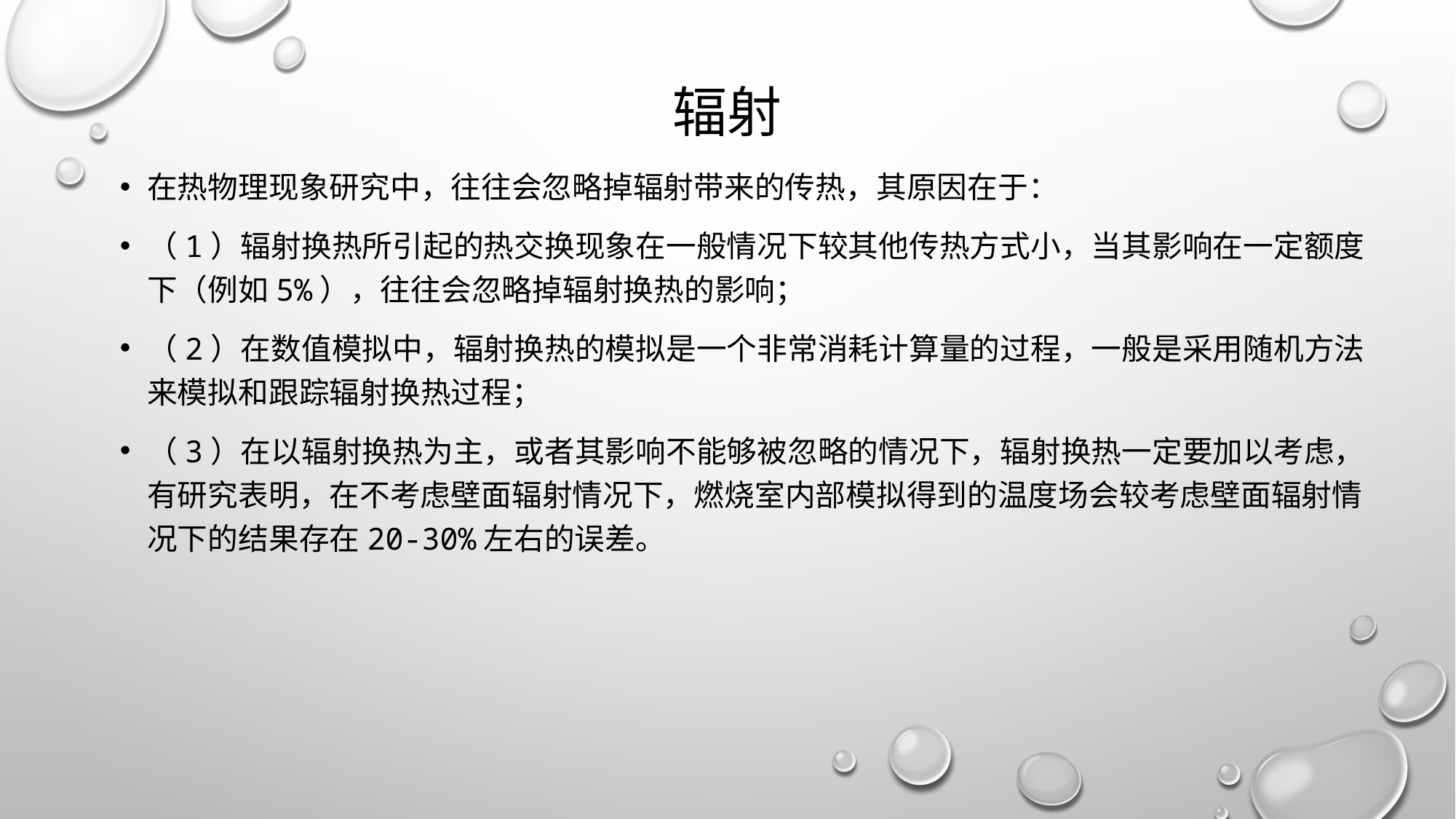

# 辐射
在热物理现象研究中，往往会忽略掉辐射带来的传热，其原因在于：
（1）辐射换热所引起的热交换现象在一般情况下较其他传热方式小，当其影响在一定额度下（例如5%），往往会忽略掉辐射换热的影响；
（2）在数值模拟中，辐射换热的模拟是一个非常消耗计算量的过程，一般是采用随机方法来模拟和跟踪辐射换热过程；
（3）在以辐射换热为主，或者其影响不能够被忽略的情况下，辐射换热一定要加以考虑，有研究表明，在不考虑壁面辐射情况下，燃烧室内部模拟得到的温度场会较考虑壁面辐射情况下的结果存在20-30%左右的误差。